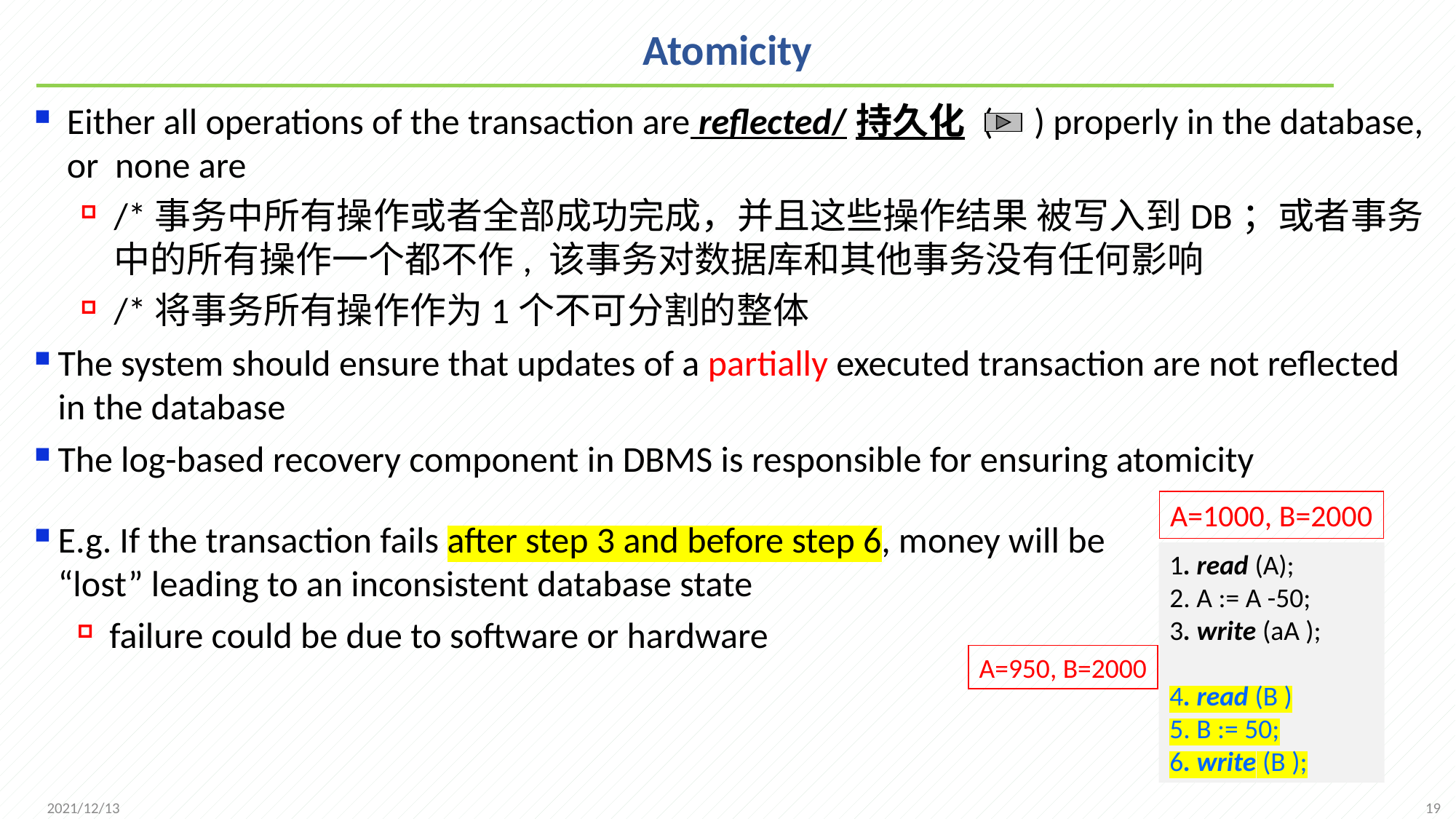

# Atomicity
Either all operations of the transaction are reflected/持久化 (     ) properly in the database, or  none are
/*事务中所有操作或者全部成功完成，并且这些操作结果 被写入到DB；或者事务中的所有操作一个都不作, 该事务对数据库和其他事务没有任何影响
/*将事务所有操作作为1个不可分割的整体
The system should ensure that updates of a partially executed transaction are not reflected in the database
The log-based recovery component in DBMS is responsible for ensuring atomicity

A=1000, B=2000
E.g. If the transaction fails after step 3 and before step 6, money will be “lost” leading to an inconsistent database state
failure could be due to software or hardware

1. read (A);
2. A := A -50;
3. write (aA );

4. read (B )
5. B := 50;
6. write (B );
A=950, B=2000
19
2021/12/13